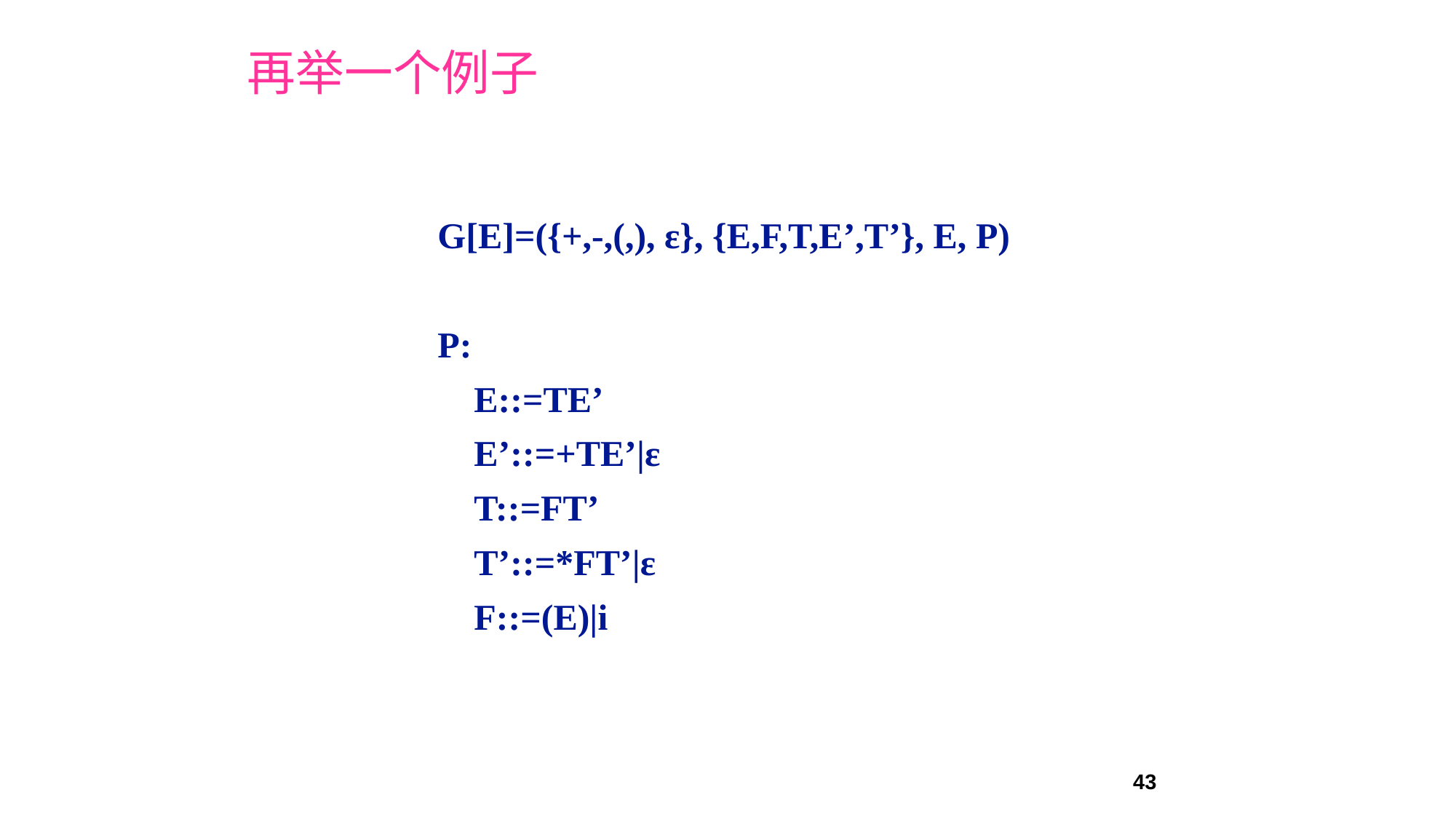

# 再举一个例子
G[E]=({+,-,(,), ε}, {E,F,T,E’,T’}, E, P)

P:
    E::=TE’
    E’::=+TE’|ε
    T::=FT’
    T’::=*FT’|ε
    F::=(E)|i
43